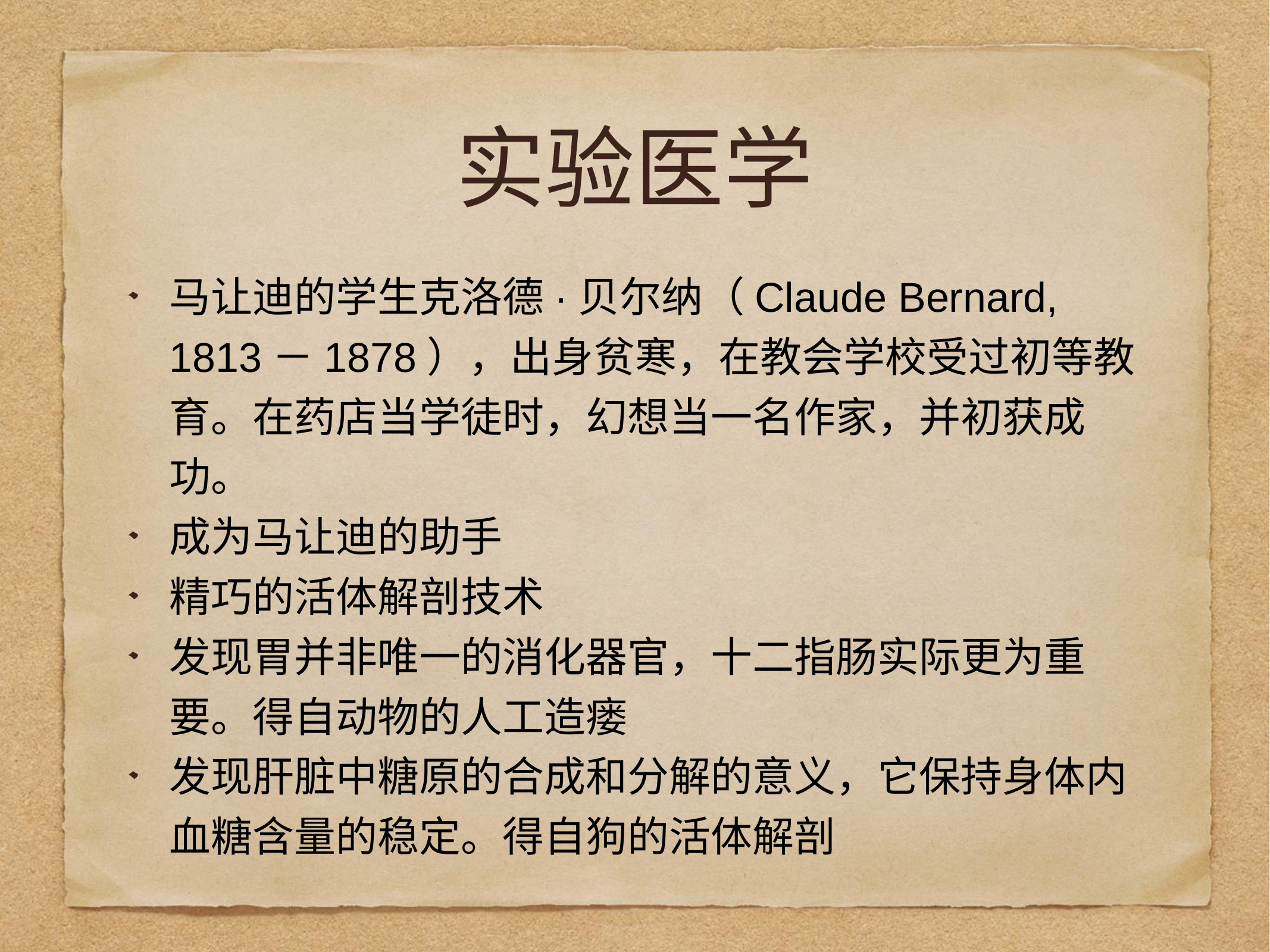

# 实验医学
马让迪的学生克洛德·贝尔纳（Claude Bernard, 1813－1878），出身贫寒，在教会学校受过初等教育。在药店当学徒时，幻想当一名作家，并初获成功。
成为马让迪的助手
精巧的活体解剖技术
发现胃并非唯一的消化器官，十二指肠实际更为重要。得自动物的人工造瘘
发现肝脏中糖原的合成和分解的意义，它保持身体内血糖含量的稳定。得自狗的活体解剖